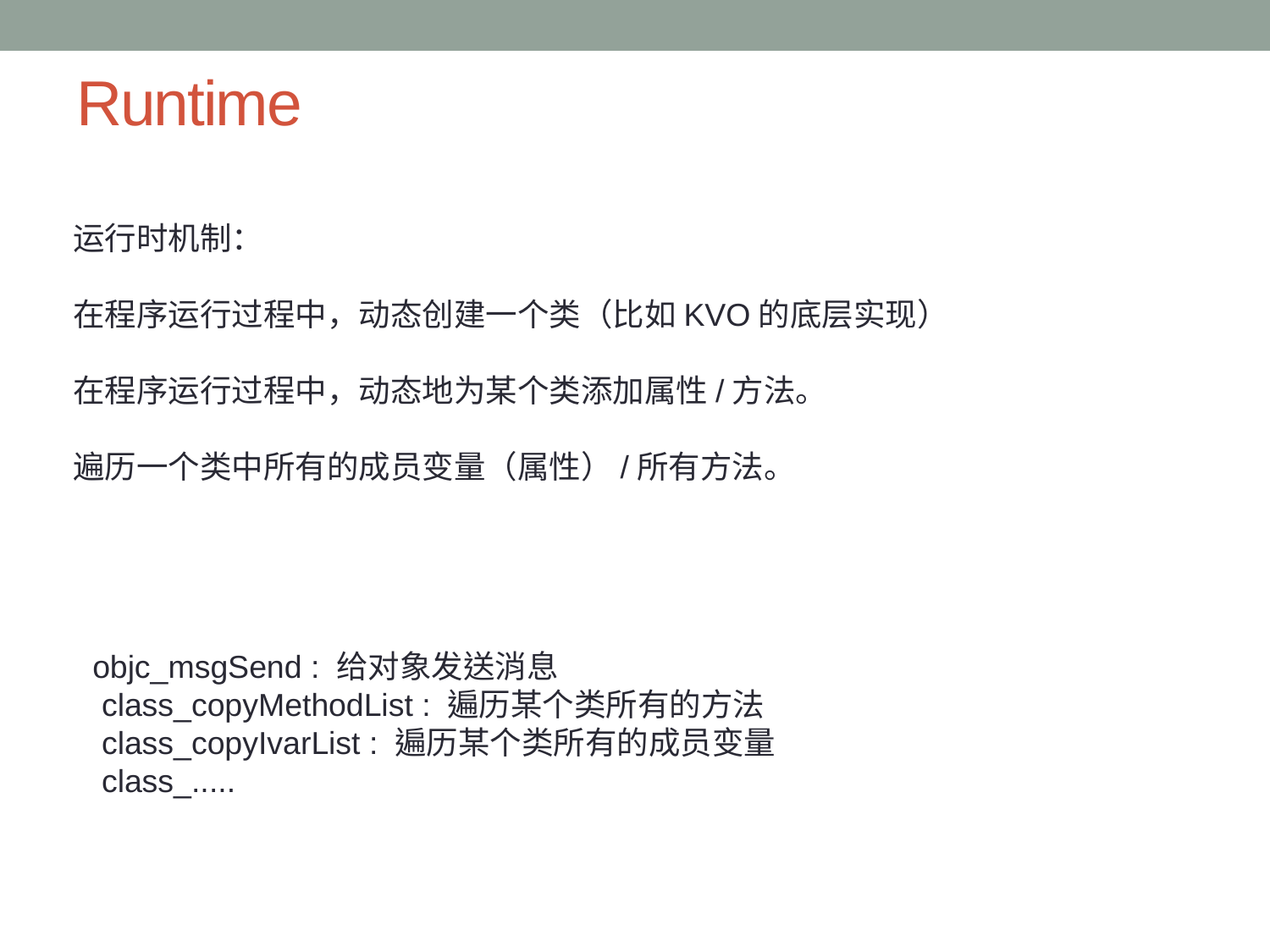

# Runtime
运行时机制：

在程序运行过程中，动态创建一个类（比如KVO的底层实现）

在程序运行过程中，动态地为某个类添加属性/方法。

遍历一个类中所有的成员变量（属性）/所有方法。

objc_msgSend : 给对象发送消息
 class_copyMethodList : 遍历某个类所有的方法
 class_copyIvarList : 遍历某个类所有的成员变量
 class_.....